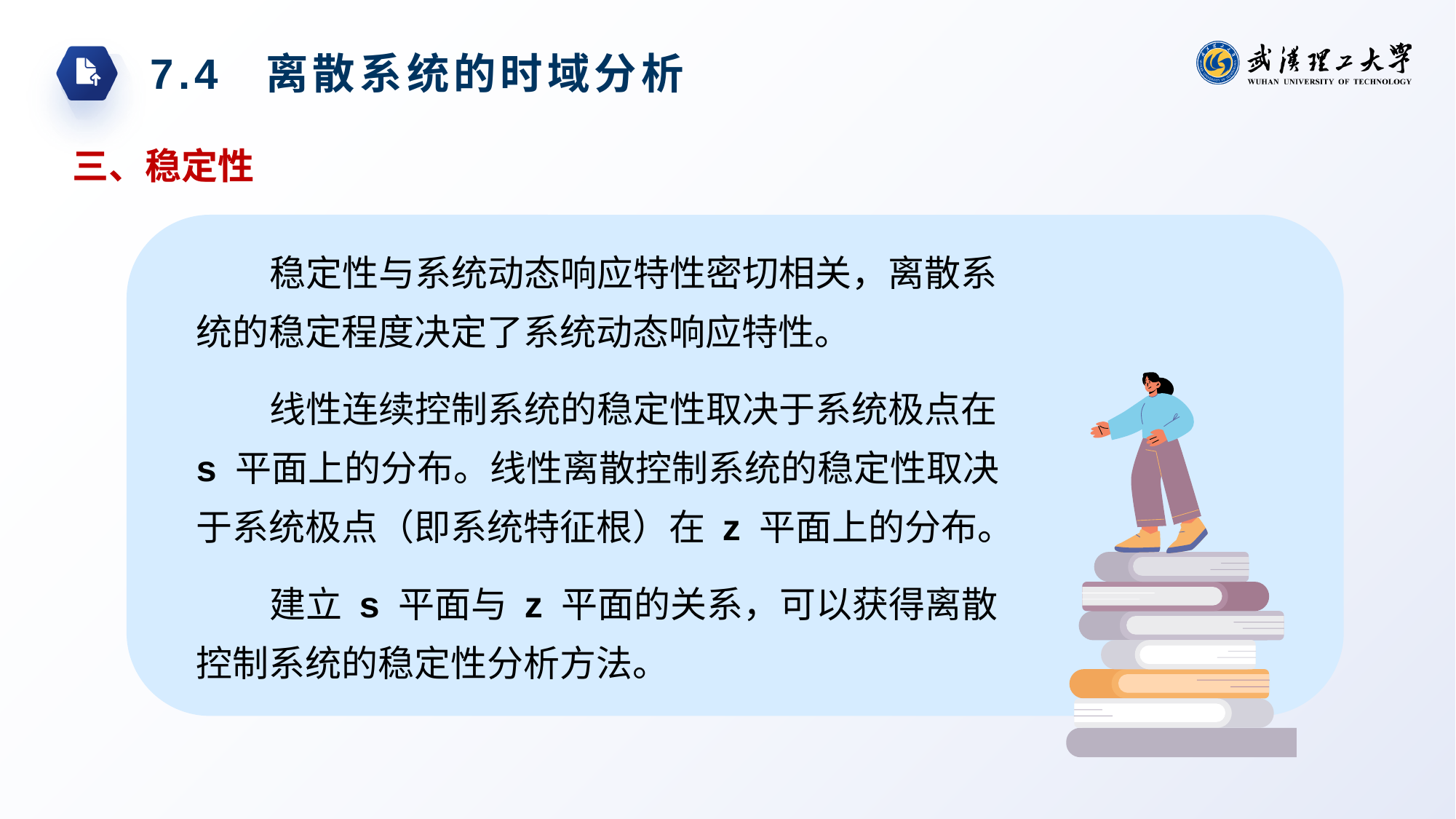

7.4  离散系统的时域分析
三、稳定性

稳定性与系统动态响应特性密切相关，离散系统的稳定程度决定了系统动态响应特性。
线性连续控制系统的稳定性取决于系统极点在 s 平面上的分布。线性离散控制系统的稳定性取决于系统极点（即系统特征根）在 z 平面上的分布。
建立 s 平面与 z 平面的关系，可以获得离散控制系统的稳定性分析方法。